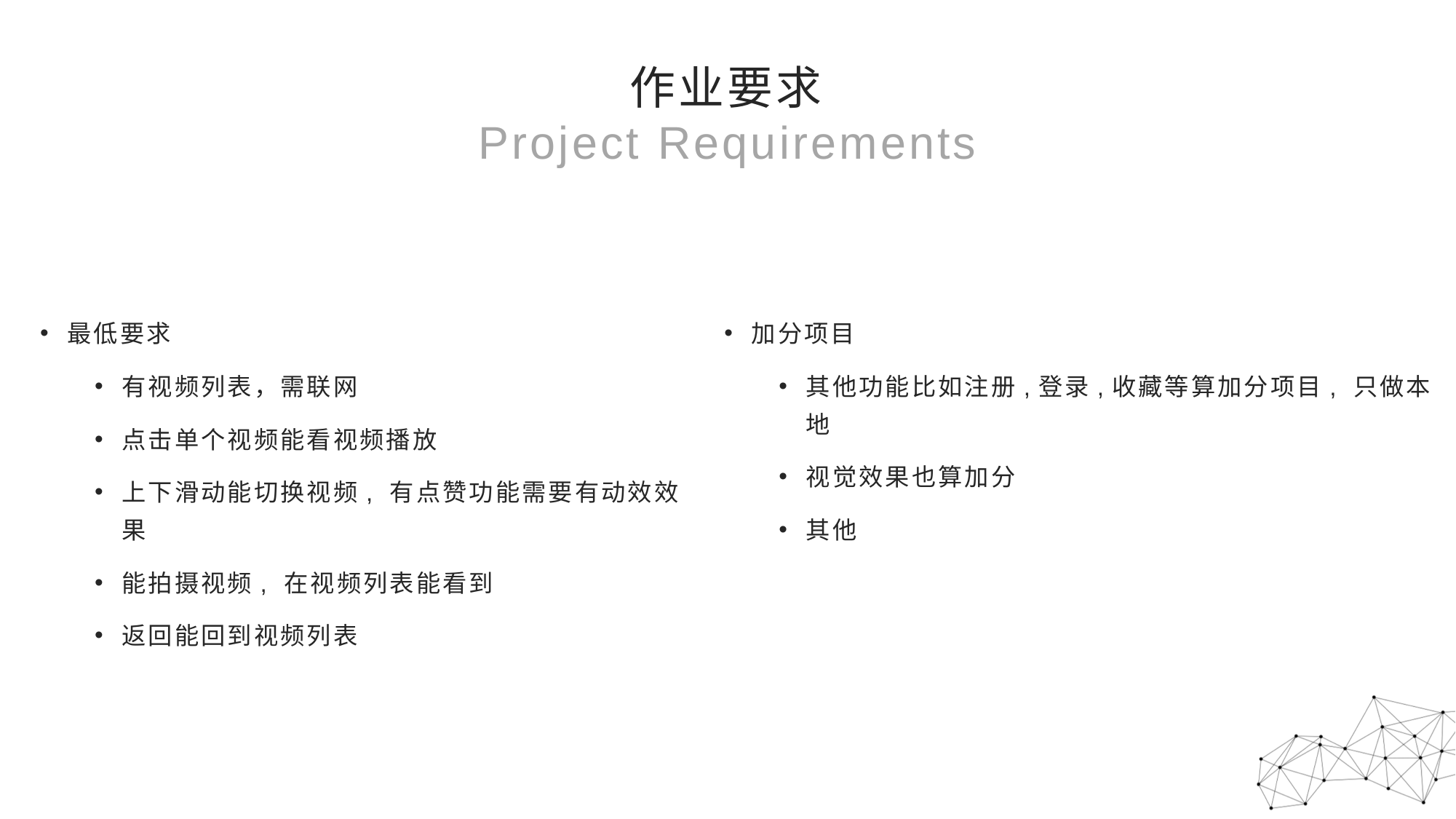

# 作业要求 Project Requirements
最低要求
有视频列表，需联网
点击单个视频能看视频播放
上下滑动能切换视频, 有点赞功能需要有动效效果
能拍摄视频, 在视频列表能看到
返回能回到视频列表
加分项目
其他功能比如注册,登录,收藏等算加分项目, 只做本地
视觉效果也算加分
其他